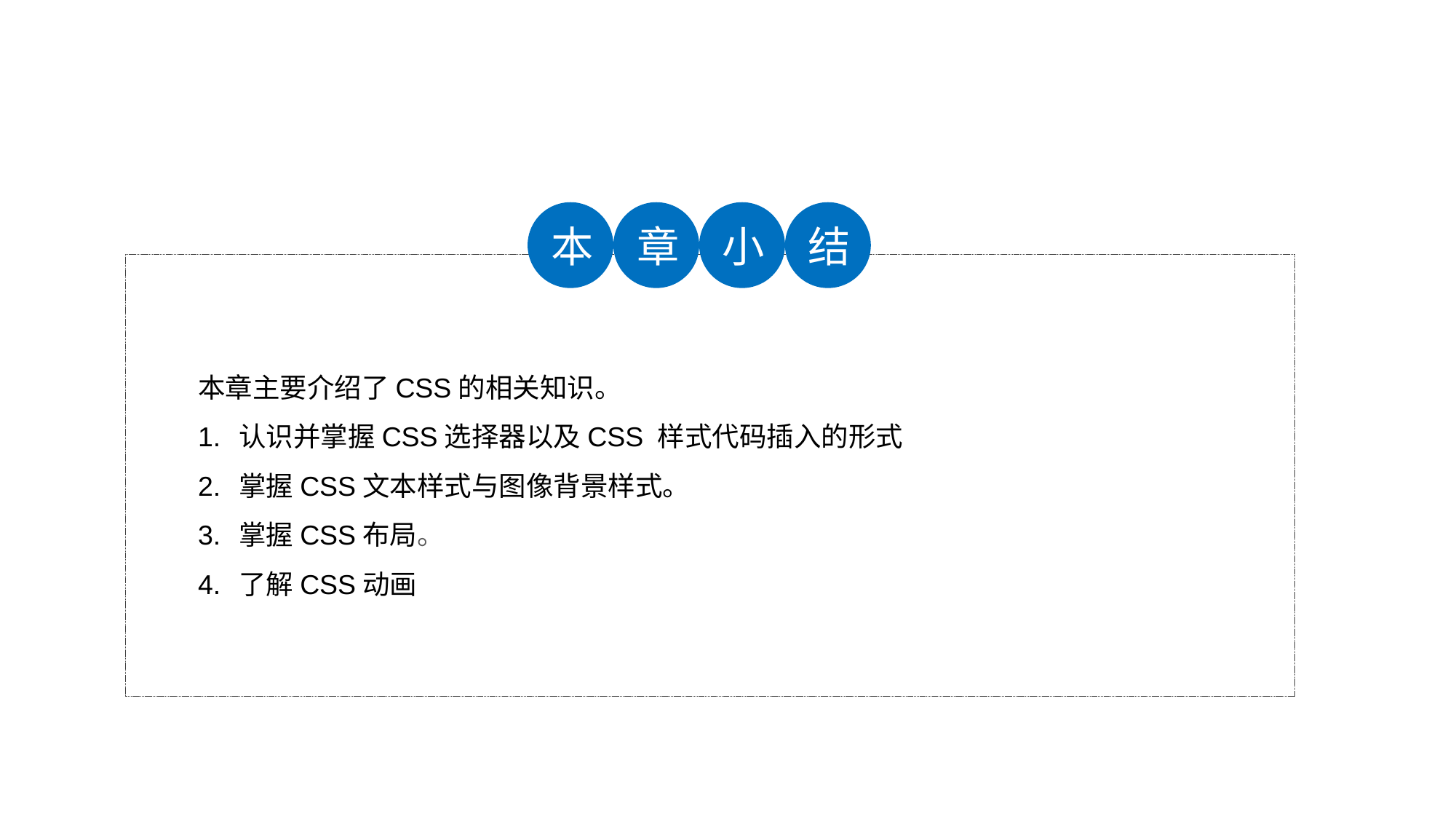

本
章
小
结

本章主要介绍了CSS的相关知识。
认识并掌握CSS选择器以及CSS 样式代码插入的形式
掌握CSS文本样式与图像背景样式。
掌握CSS布局。
了解CSS动画